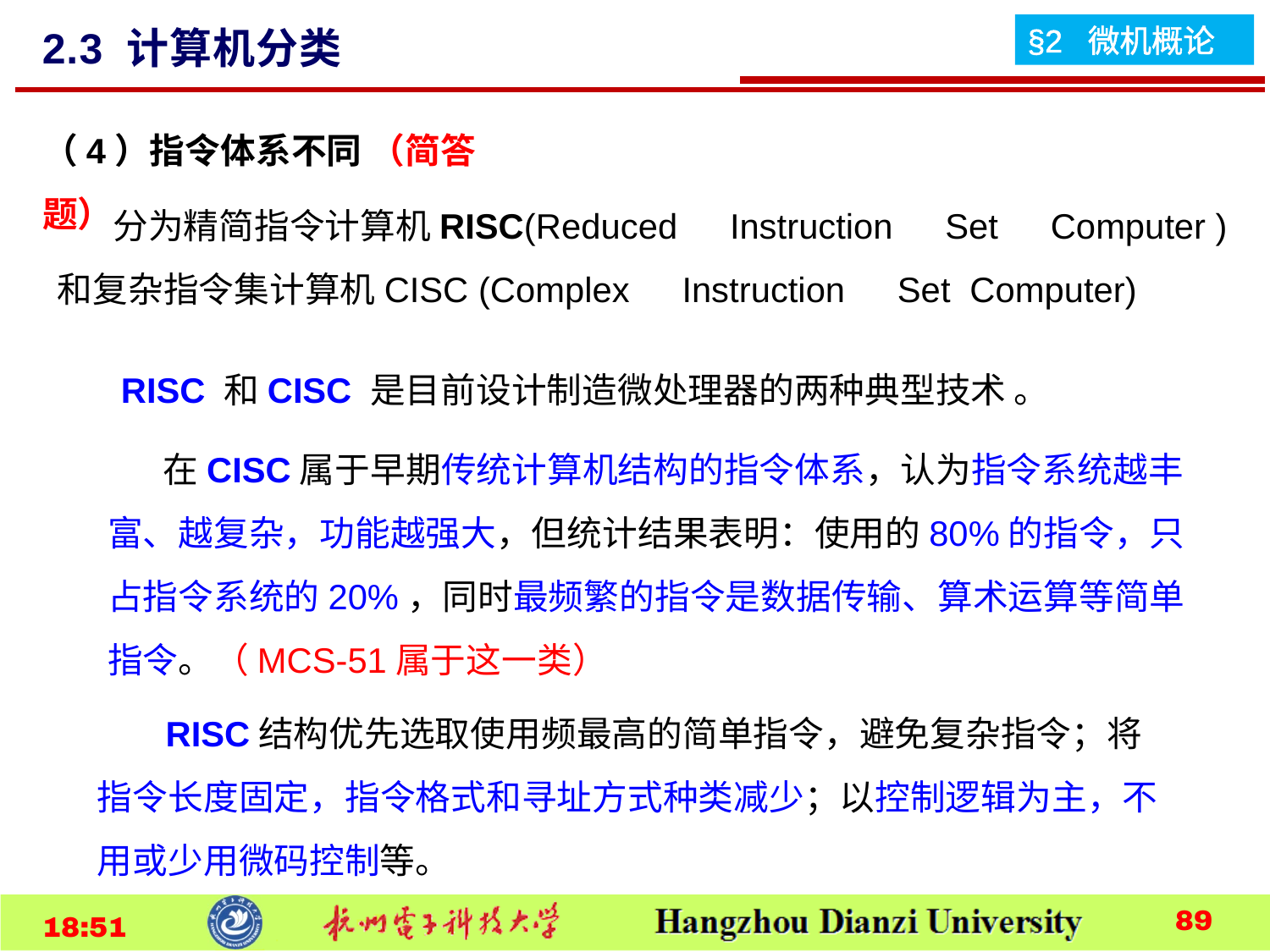

2.3 计算机分类
（4）指令体系不同 （简答题）
      分为精简指令计算机RISC(Reduced　Instruction　Set　Computer )和复杂指令集计算机CISC (Complex　Instruction　Set  Computer)
      RISC 和CISC 是目前设计制造微处理器的两种典型技术 。
      在CISC属于早期传统计算机结构的指令体系，认为指令系统越丰富、越复杂，功能越强大，但统计结果表明：使用的80%的指令，只占指令系统的20%，同时最频繁的指令是数据传输、算术运算等简单指令。（MCS-51属于这一类）
       RISC结构优先选取使用频最高的简单指令，避免复杂指令；将指令长度固定，指令格式和寻址方式种类减少；以控制逻辑为主，不用或少用微码控制等。